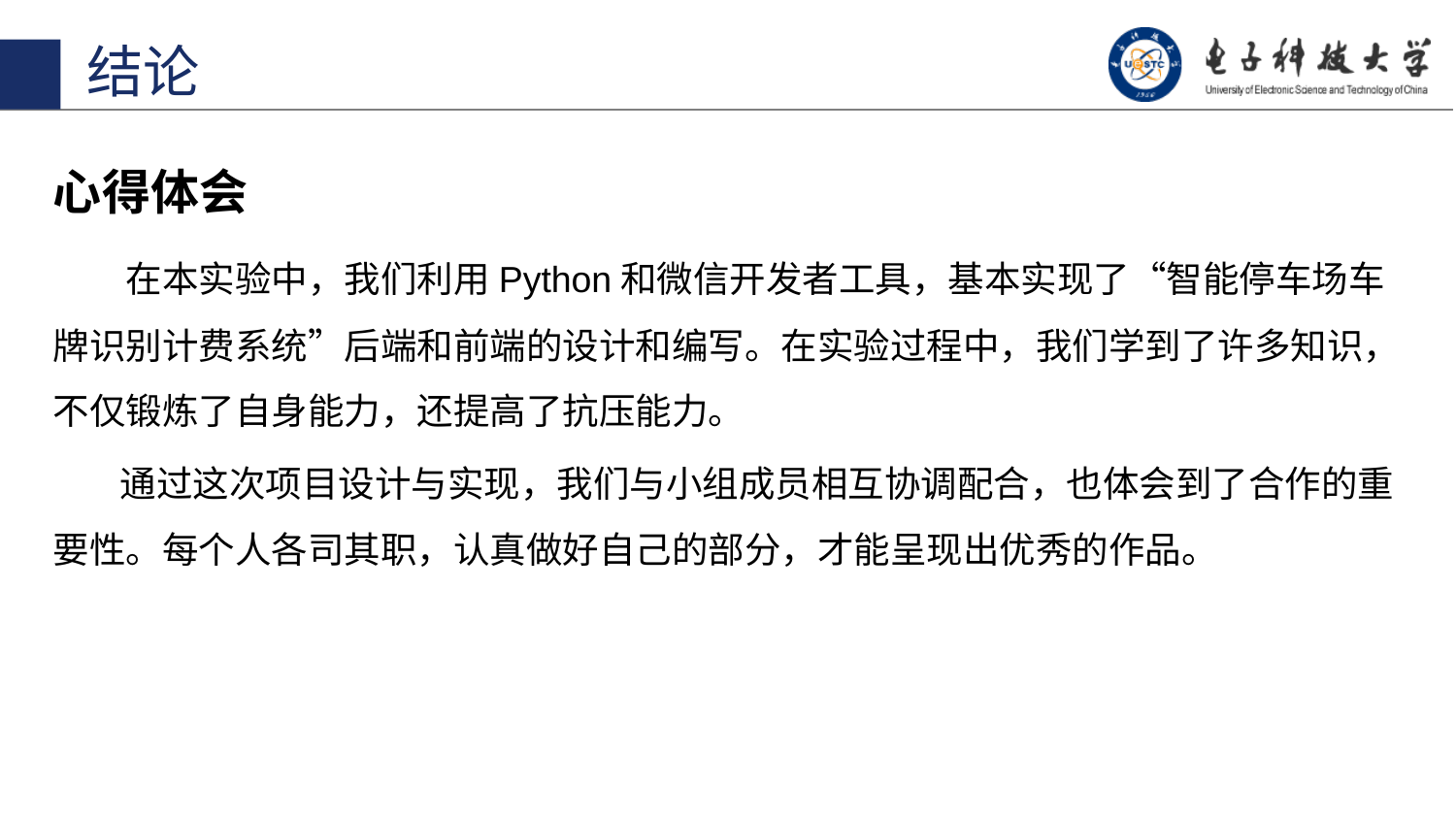

结论
心得体会
       在本实验中，我们利用Python和微信开发者工具，基本实现了“智能停车场车牌识别计费系统”后端和前端的设计和编写。在实验过程中，我们学到了许多知识，不仅锻炼了自身能力，还提高了抗压能力。
       通过这次项目设计与实现，我们与小组成员相互协调配合，也体会到了合作的重要性。每个人各司其职，认真做好自己的部分，才能呈现出优秀的作品。
31